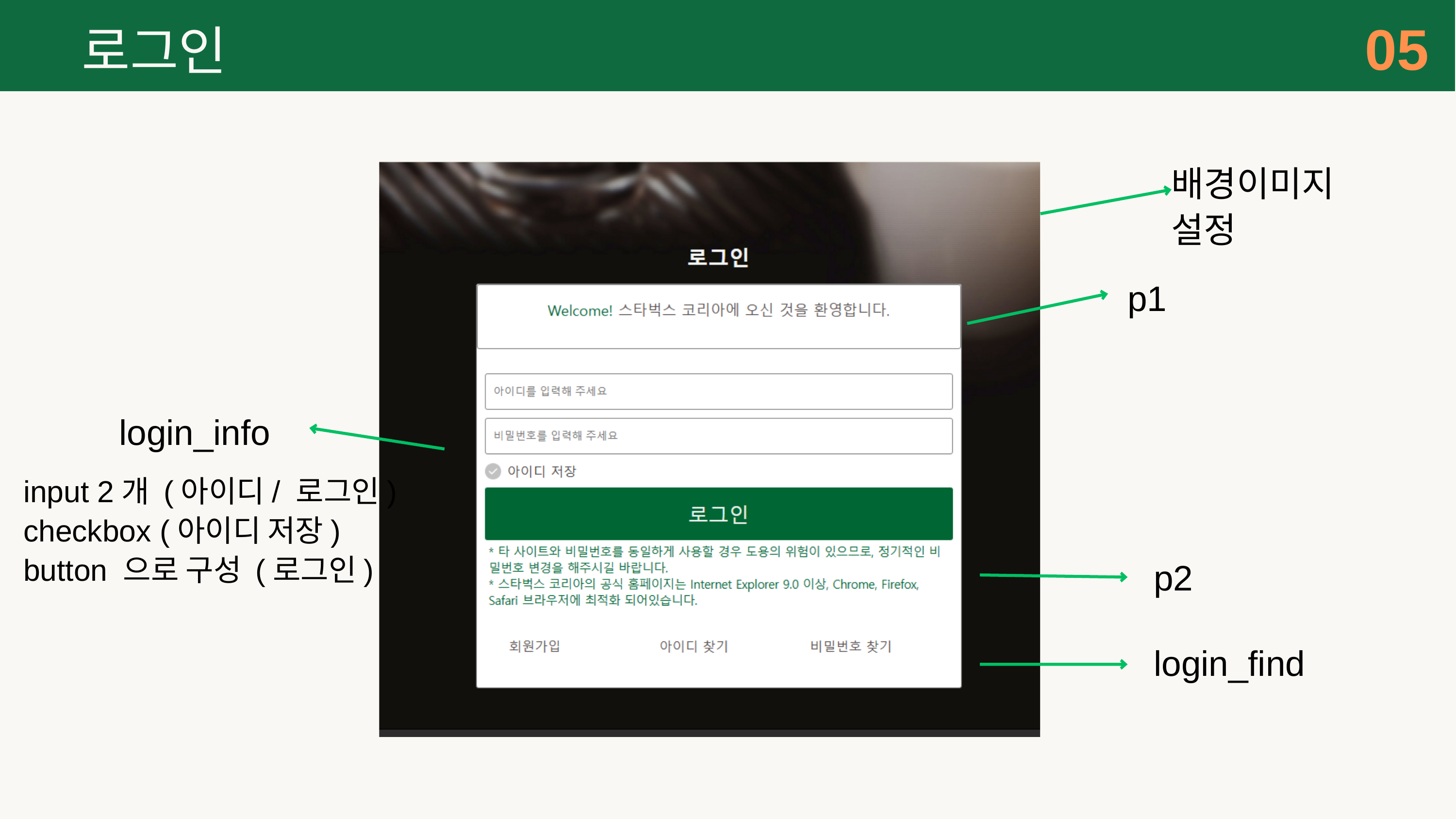

05
로그인
배경이미지 설정

p1

login_info

input 2개 (아이디/ 로그인)
checkbox (아이디 저장)
button 으로 구성 (로그인)
p2

login_find